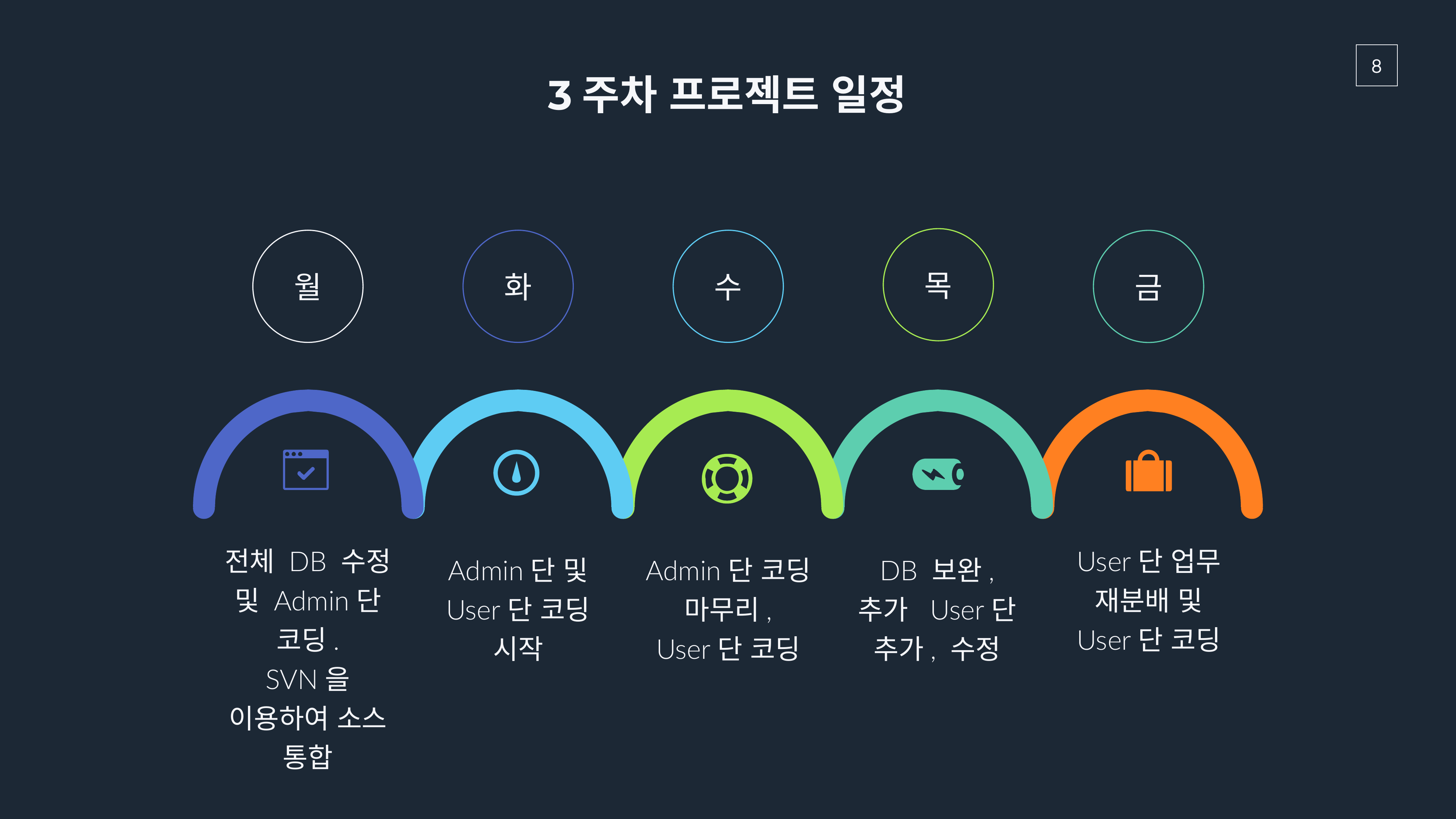

3주차 프로젝트 일정
목
월
화
수
금

전체 DB 수정 및 Admin단 코딩.
SVN을 이용하여 소스 통합
User단 업무 재분배 및 User단 코딩
Admin단 및 User단 코딩 시작
Admin단 코딩 마무리,
User단 코딩
DB 보완, 추가  User단 추가, 수정